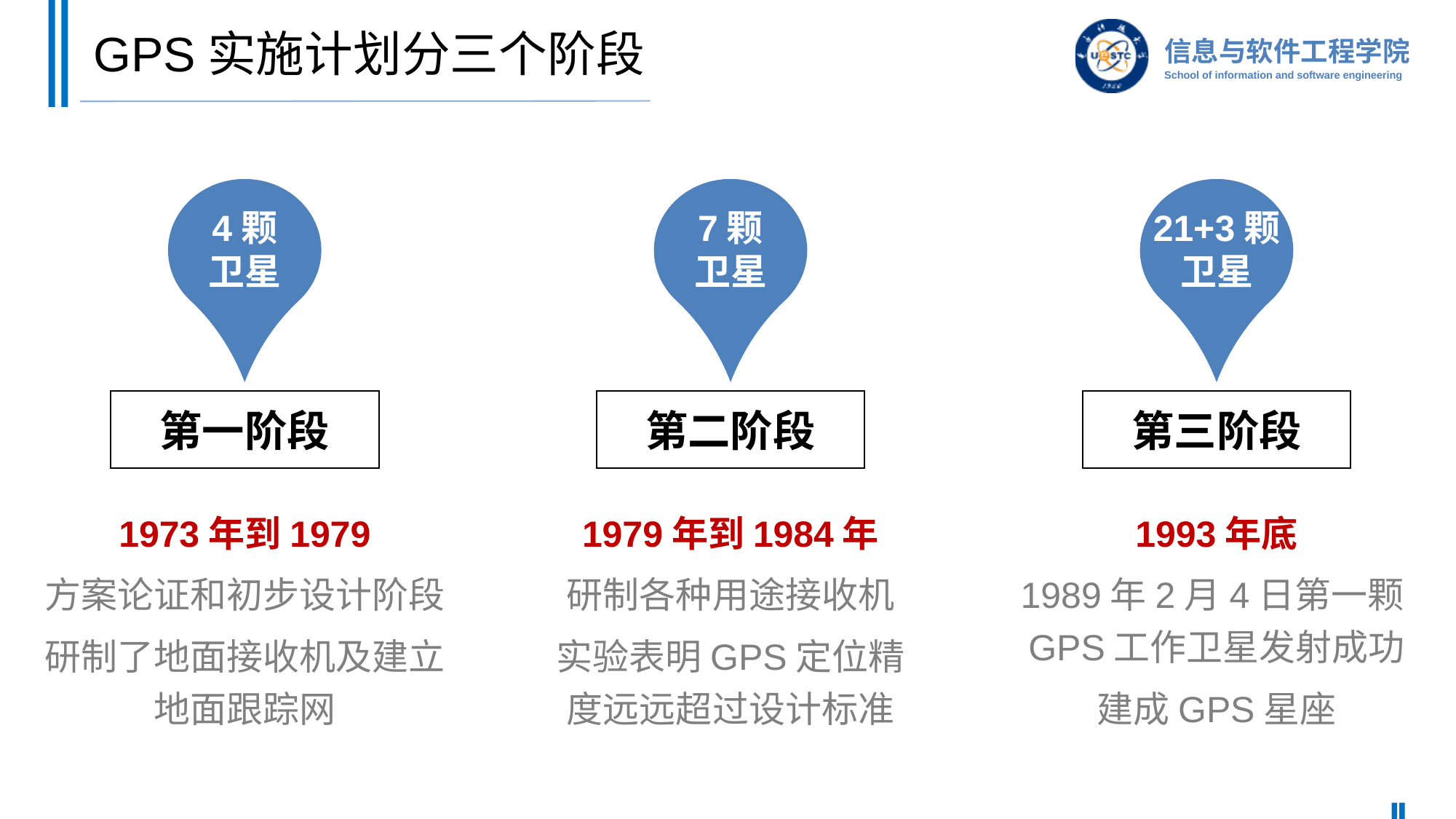

# GPS实施计划分三个阶段
4颗
卫星
第一阶段
1973年到1979
方案论证和初步设计阶段
研制了地面接收机及建立地面跟踪网
7颗
卫星
第二阶段
1979年到1984年
研制各种用途接收机
实验表明GPS定位精度远远超过设计标准
21+3颗
卫星
第三阶段
1993年底
1989年2月4日第一颗GPS工作卫星发射成功
建成GPS星座